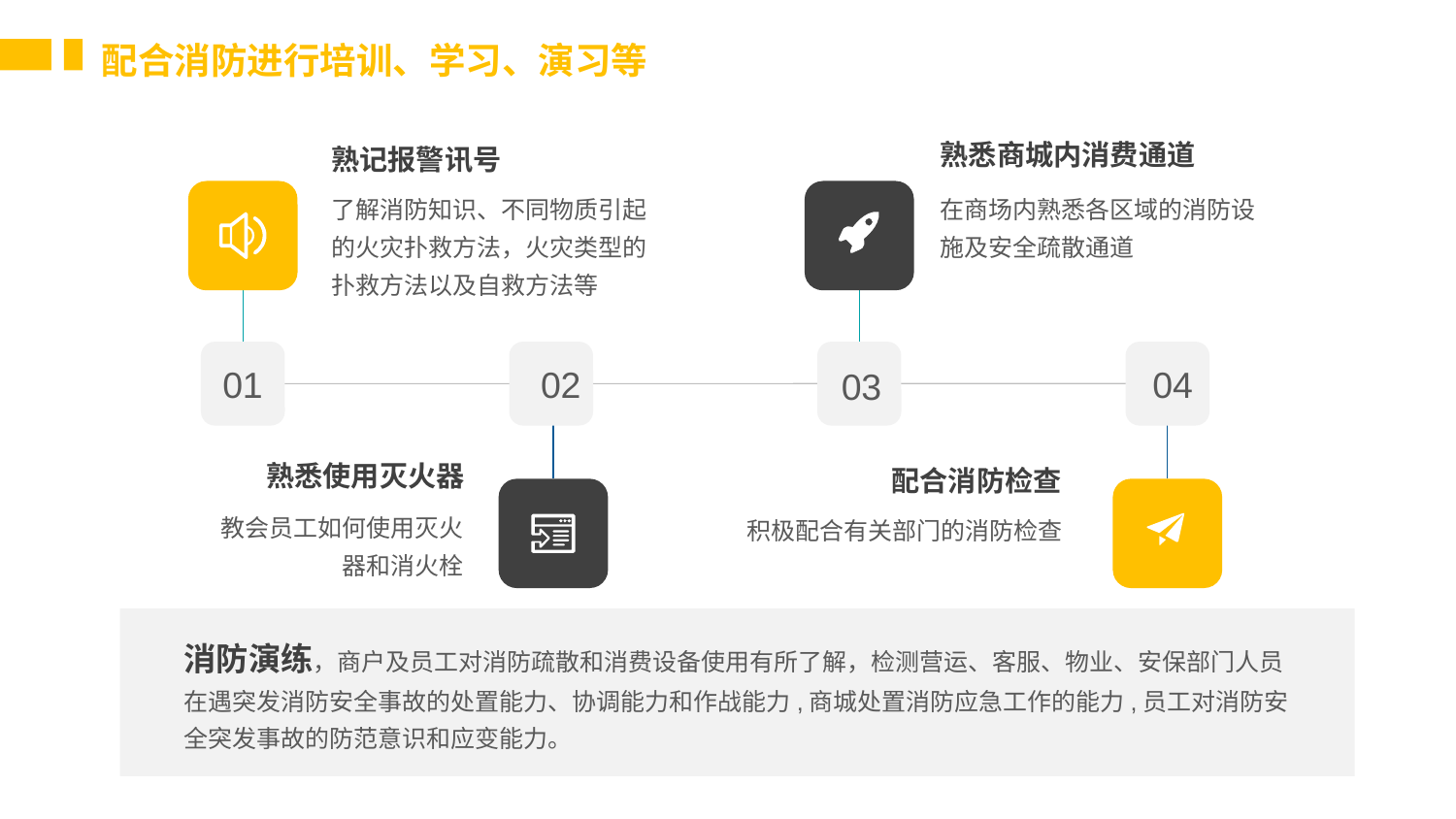

配合消防进行培训、学习、演习等

熟悉商城内消费通道
熟记报警讯号
了解消防知识、不同物质引起的火灾扑救方法，火灾类型的扑救方法以及自救方法等
在商场内熟悉各区域的消防设施及安全疏散通道

01
02
04
03
熟悉使用灭火器
配合消防检查

教会员工如何使用灭火器和消火栓
积极配合有关部门的消防检查

消防演练，商户及员工对消防疏散和消费设备使用有所了解，检测营运、客服、物业、安保部门人员在遇突发消防安全事故的处置能力、协调能力和作战能力,商城处置消防应急工作的能力,员工对消防安全突发事故的防范意识和应变能力。